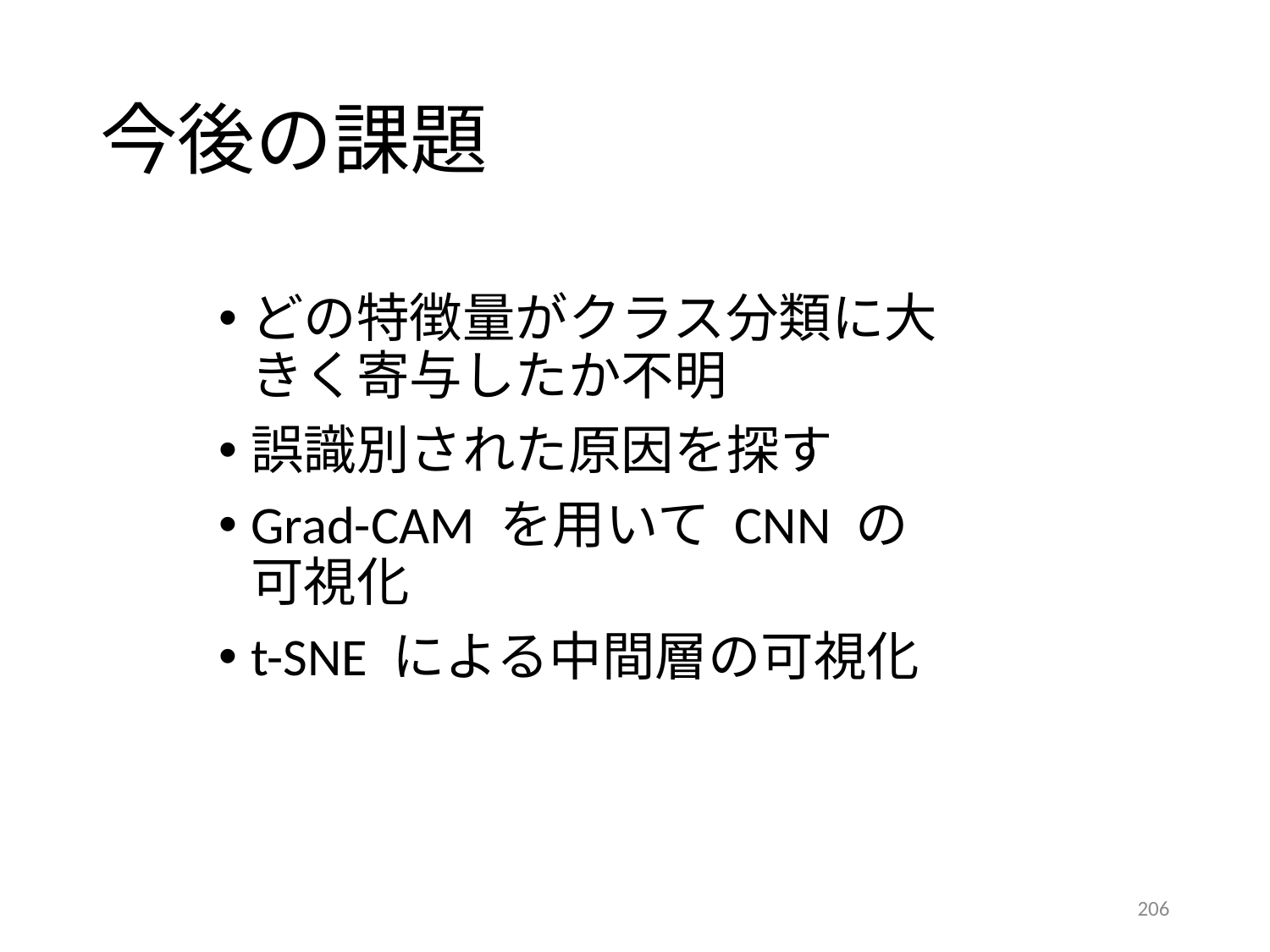

# 今後の課題
どの特徴量がクラス分類に大きく寄与したか不明
誤識別された原因を探す
Grad-CAM を用いて CNN の可視化
t-SNE による中間層の可視化
206